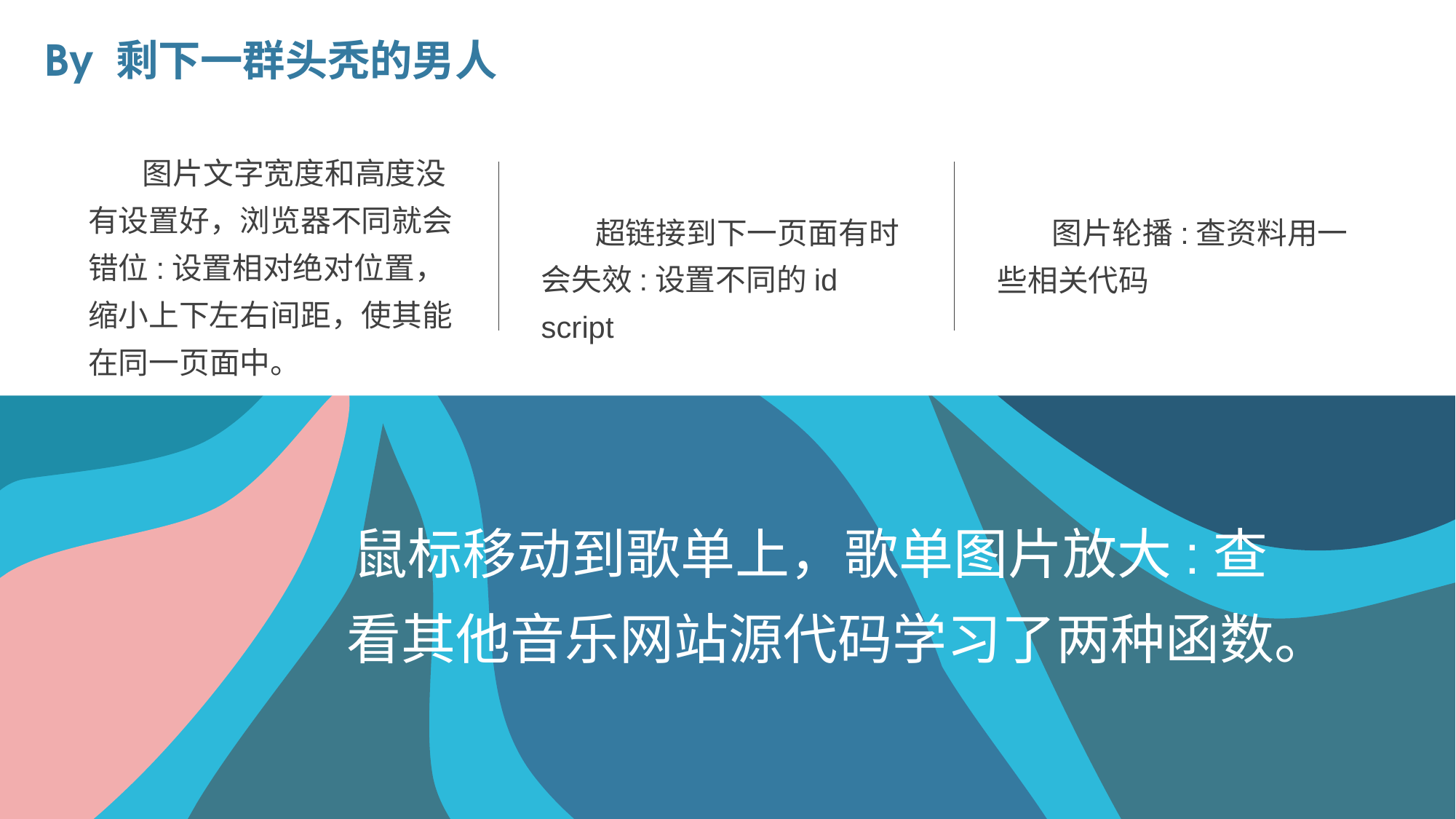

By 剩下一群头秃的男人
       图片文字宽度和高度没有设置好，浏览器不同就会错位:设置相对绝对位置，缩小上下左右间距，使其能在同一页面中。
       超链接到下一页面有时会失效:设置不同的id script
       图片轮播:查资料用一些相关代码
鼠标移动到歌单上，歌单图片放大:查看其他音乐网站源代码学习了两种函数。